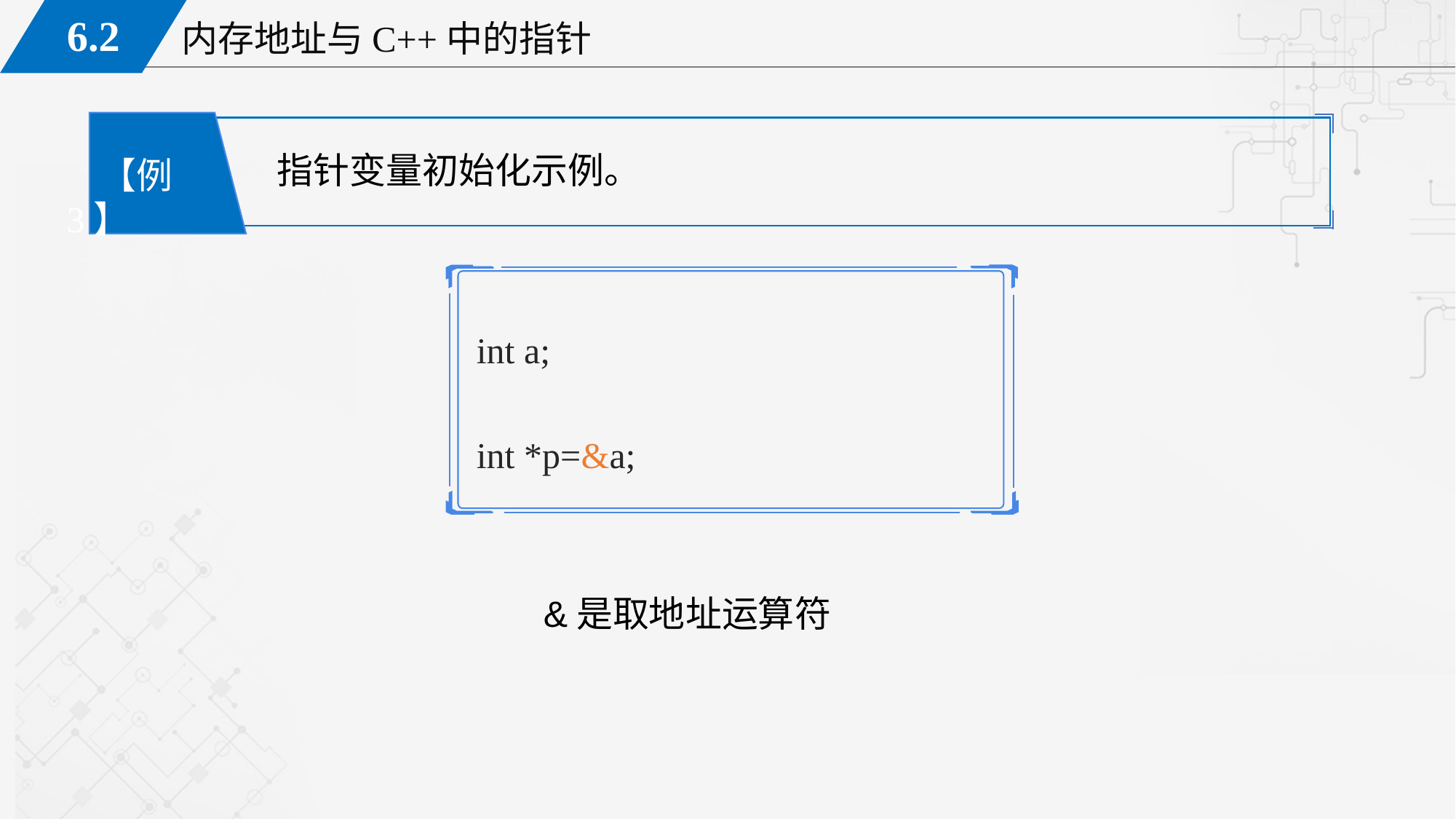

指针变量初始化示例。
   【例3】

int a;

int *p=&a;
&是取地址运算符